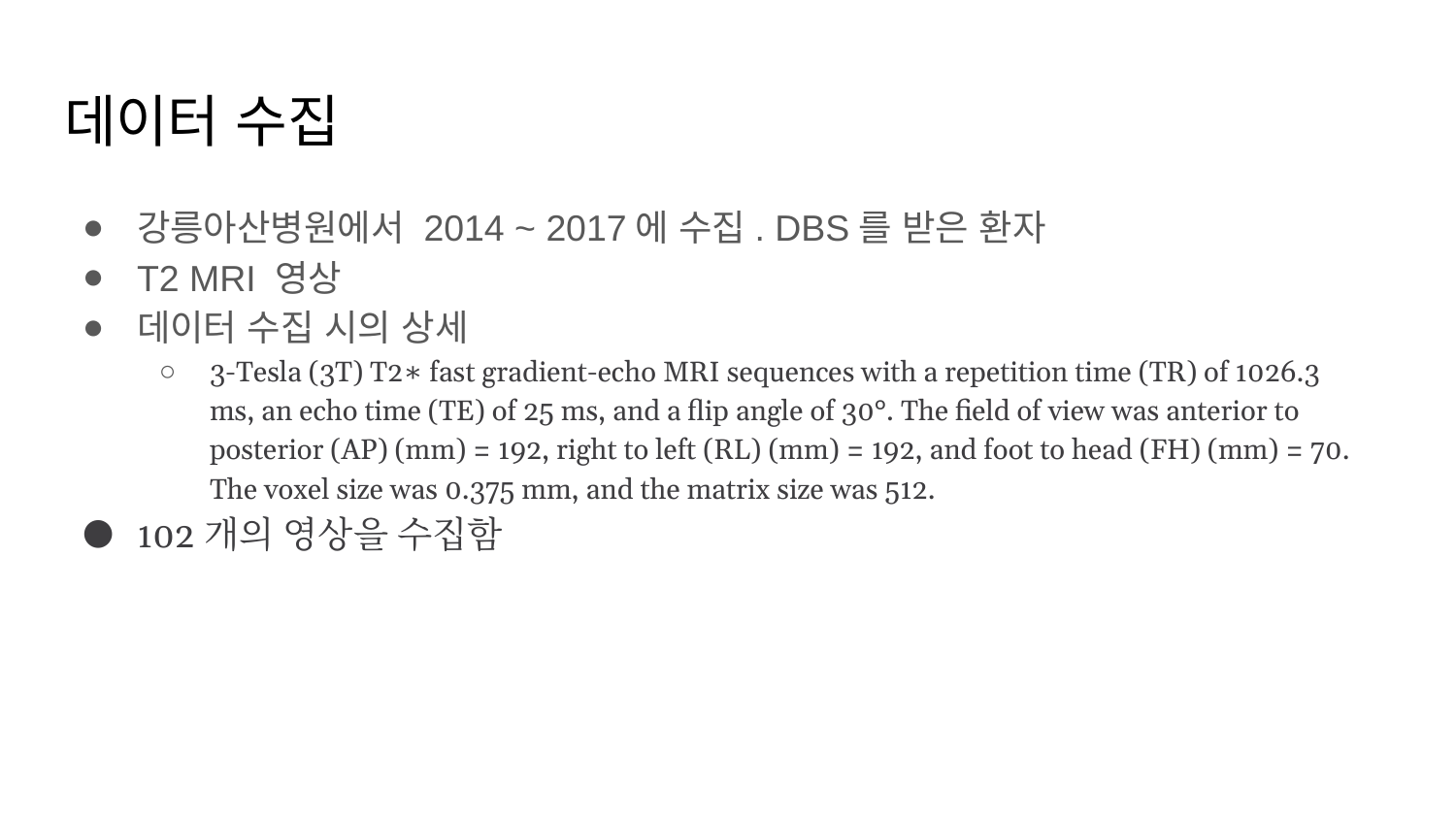

# 데이터 수집
강릉아산병원에서 2014 ~ 2017에 수집. DBS를 받은 환자
T2 MRI 영상
데이터 수집 시의 상세
3-Tesla (3T) T2∗ fast gradient-echo MRI sequences with a repetition time (TR) of 1026.3 ms, an echo time (TE) of 25 ms, and a flip angle of 30°. The field of view was anterior to posterior (AP) (mm) = 192, right to left (RL) (mm) = 192, and foot to head (FH) (mm) = 70. The voxel size was 0.375 mm, and the matrix size was 512.
102개의 영상을 수집함